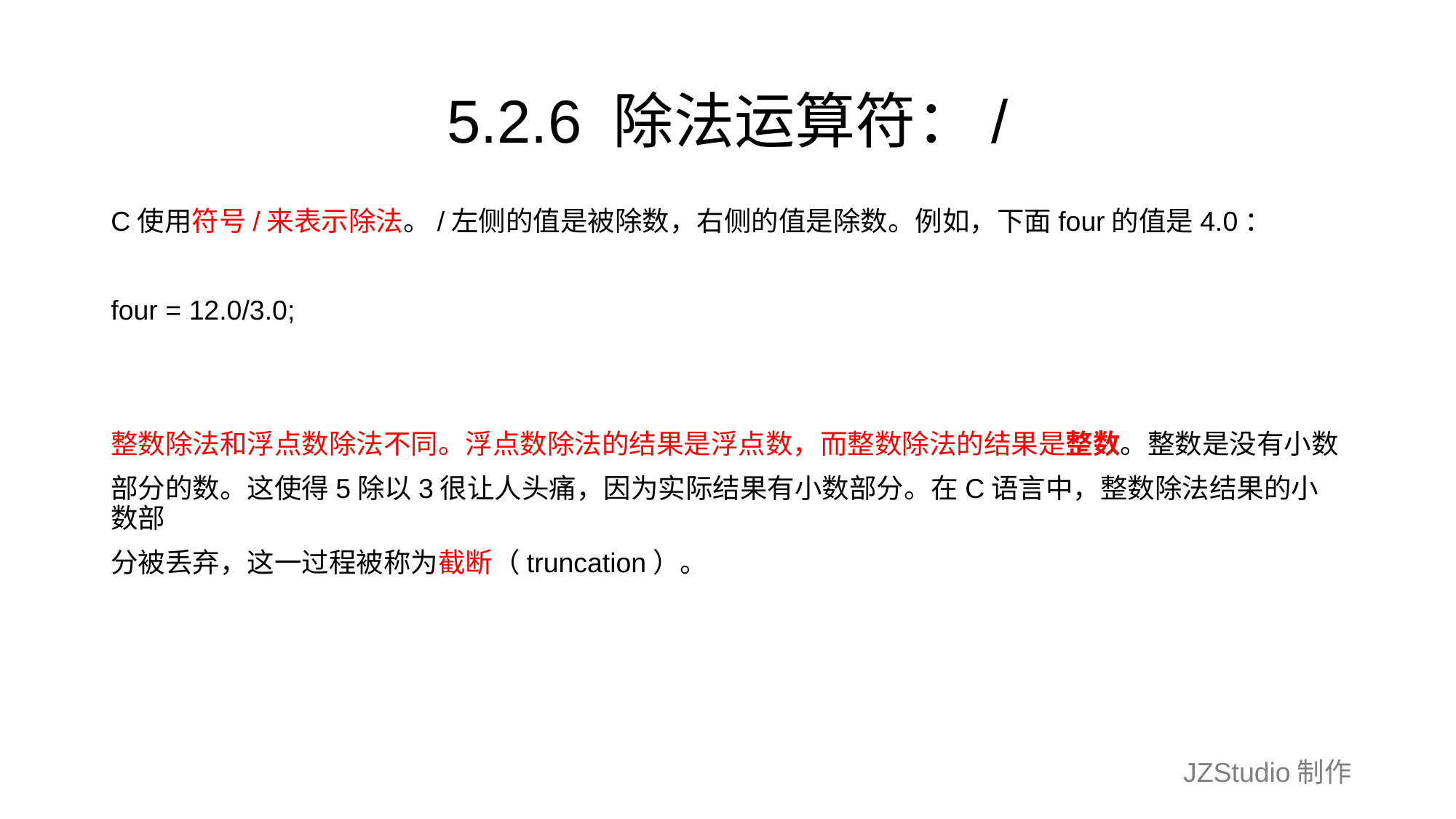

# 5.2.6 除法运算符：/
C使用符号/来表示除法。/左侧的值是被除数，右侧的值是除数。例如，下面four的值是4.0：

four = 12.0/3.0;

整数除法和浮点数除法不同。浮点数除法的结果是浮点数，而整数除法的结果是整数。整数是没有小数
部分的数。这使得5除以3很让人头痛，因为实际结果有小数部分。在C语言中，整数除法结果的小数部
分被丢弃，这一过程被称为截断（truncation）。